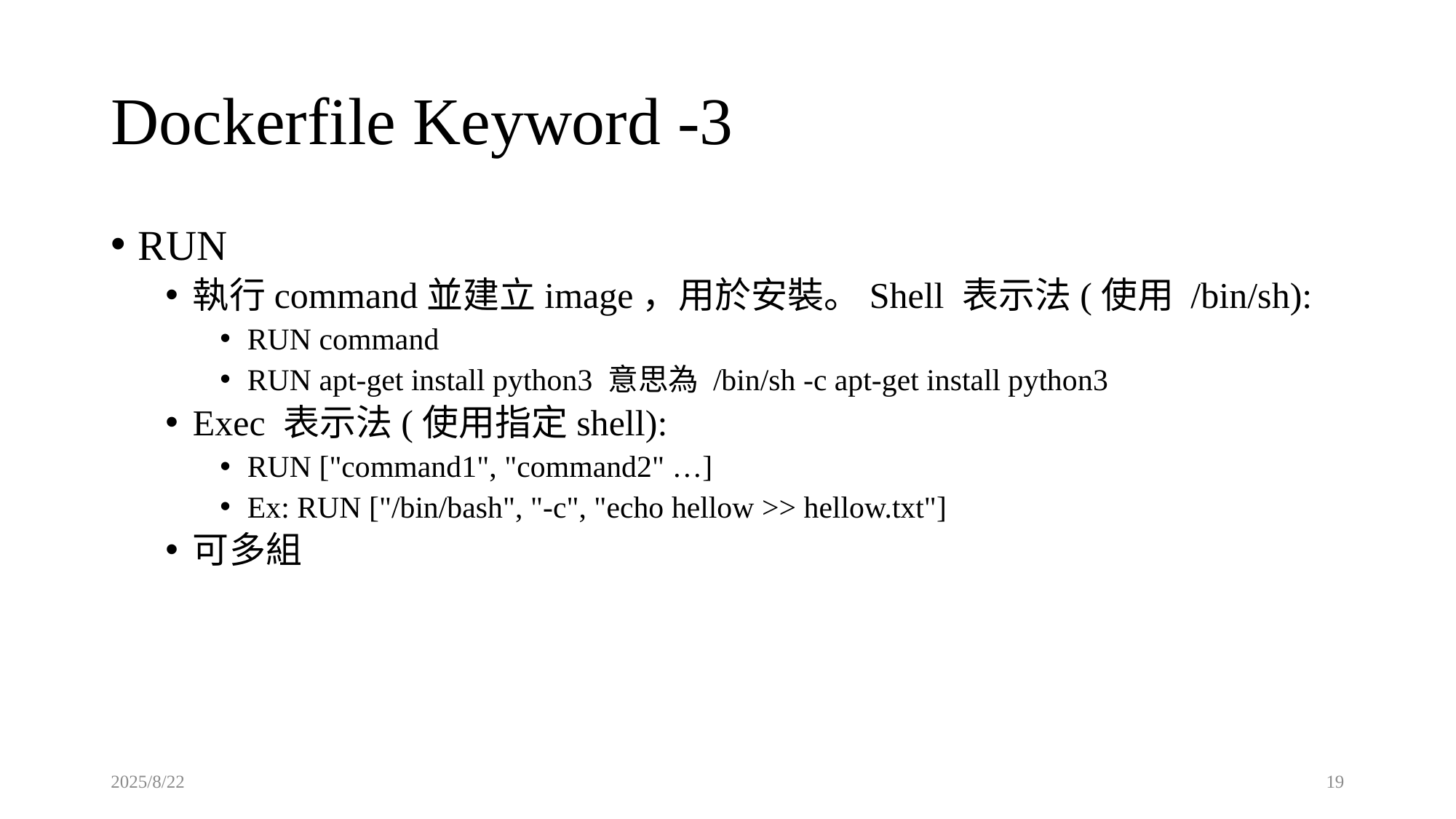

# Dockerfile Keyword -3
RUN
執行command並建立image，用於安裝。Shell 表示法(使用 /bin/sh):
RUN command
RUN apt-get install python3 意思為 /bin/sh -c apt-get install python3
Exec 表示法(使用指定shell):
RUN ["command1", "command2" …]
Ex: RUN ["/bin/bash", "-c", "echo hellow >> hellow.txt"]
可多組
2025/8/22
19